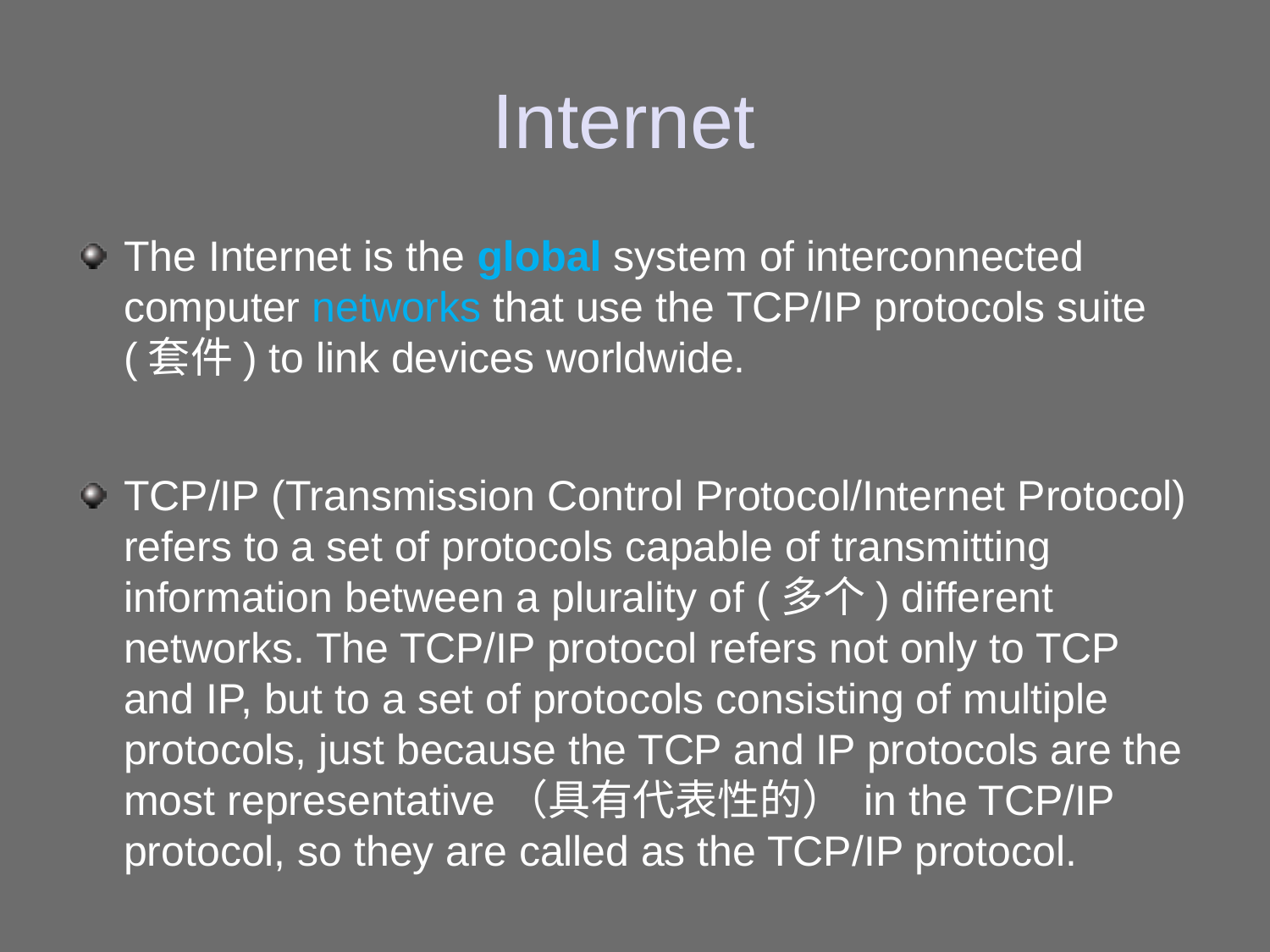

# Internet
The Internet is the global system of interconnected computer networks that use the TCP/IP protocols suite (套件) to link devices worldwide.

TCP/IP (Transmission Control Protocol/Internet Protocol) refers to a set of protocols capable of transmitting information between a plurality of (多个) different networks. The TCP/IP protocol refers not only to TCP and IP, but to a set of protocols consisting of multiple protocols, just because the TCP and IP protocols are the most representative（具有代表性的） in the TCP/IP protocol, so they are called as the TCP/IP protocol.